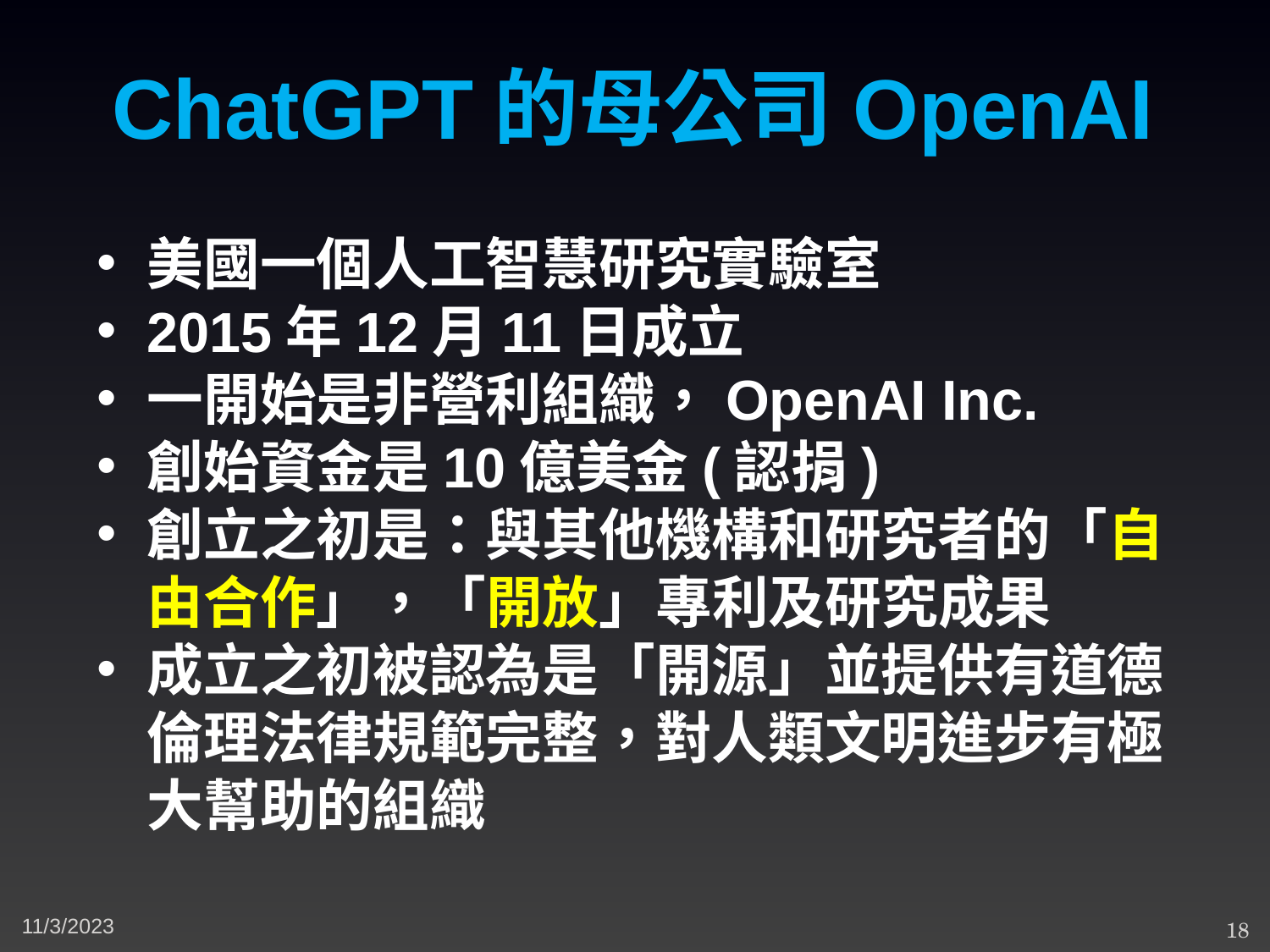

ChatGPT的母公司OpenAI
美國一個人工智慧研究實驗室
2015年12月11日成立
一開始是非營利組織，OpenAI Inc.
創始資金是10億美金(認捐)
創立之初是：與其他機構和研究者的「自由合作」，「開放」專利及研究成果
成立之初被認為是「開源」並提供有道德倫理法律規範完整，對人類文明進步有極大幫助的組織
11/3/2023
18